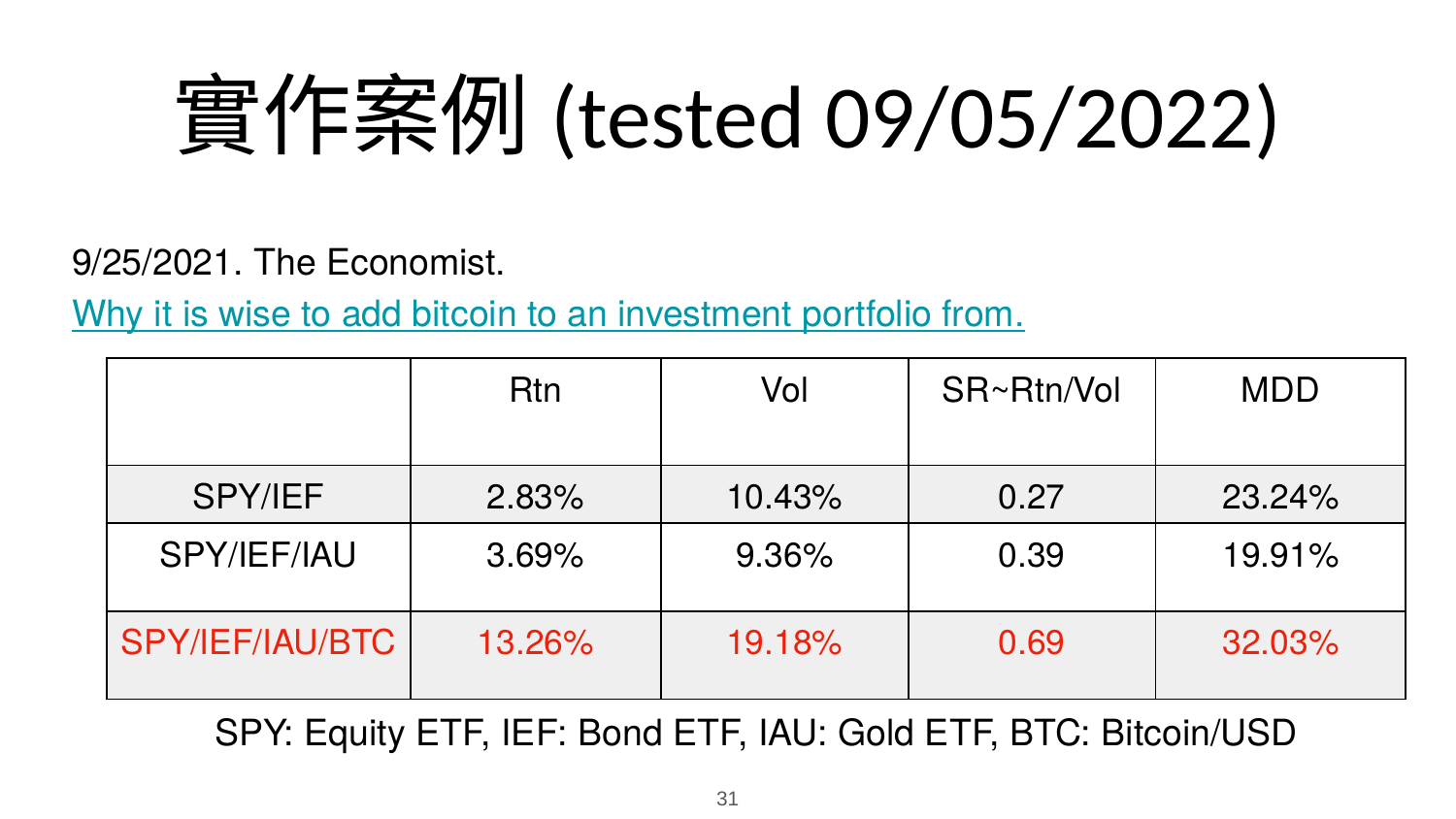

# 實作案例(tested 09/05/2022)
9/25/2021. The Economist.
Why it is wise to add bitcoin to an investment portfolio from.
|  | Rtn | Vol | SR~Rtn/Vol | MDD |
| --- | --- | --- | --- | --- |
| SPY/IEF | 2.83% | 10.43% | 0.27 | 23.24% |
| SPY/IEF/IAU | 3.69% | 9.36% | 0.39 | 19.91% |
| SPY/IEF/IAU/BTC | 13.26% | 19.18% | 0.69 | 32.03% |
SPY: Equity ETF, IEF: Bond ETF, IAU: Gold ETF, BTC: Bitcoin/USD
31